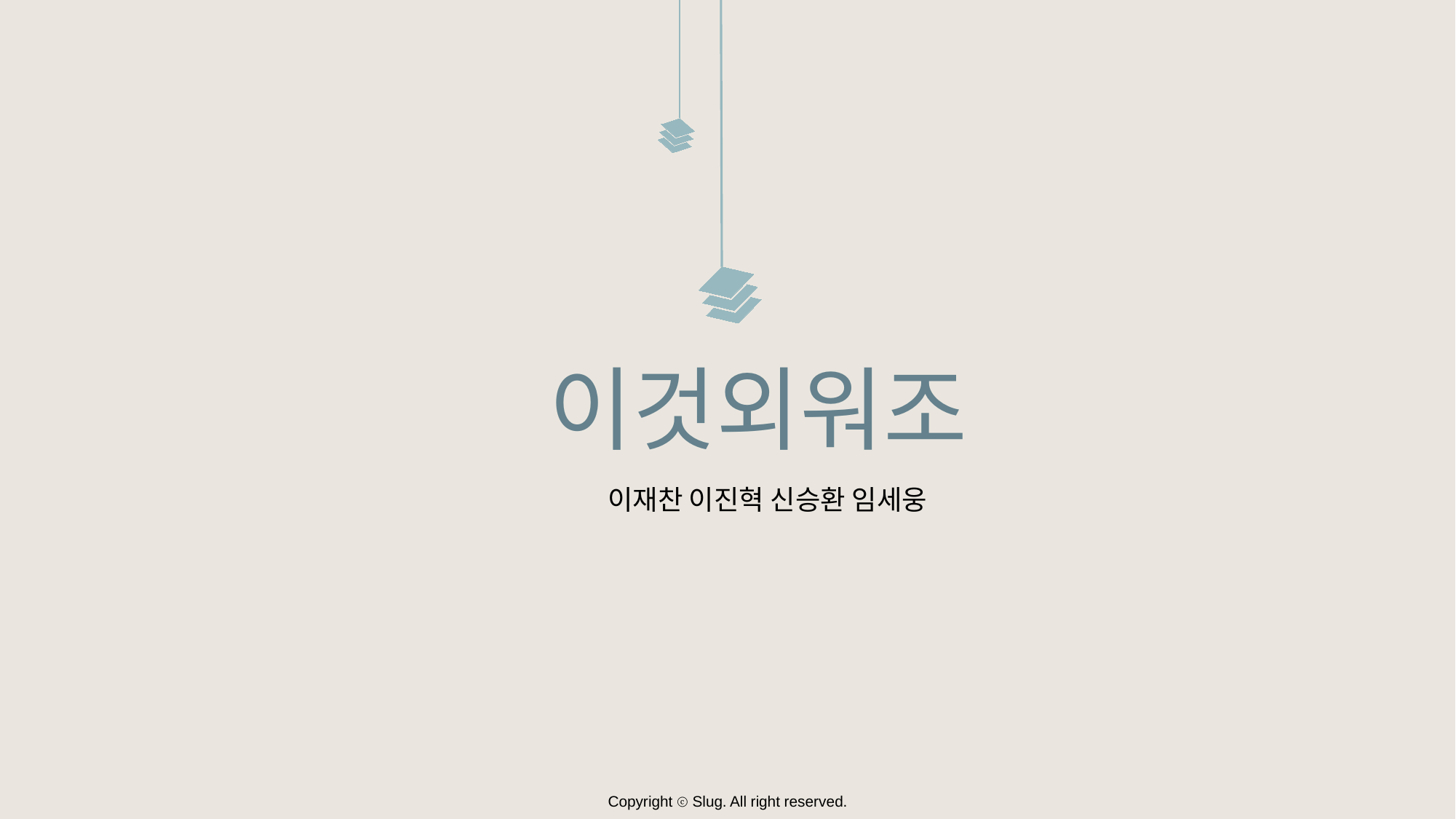

이것외워조
이재찬 이진혁 신승환 임세웅
Copyright ⓒ Slug. All right reserved.